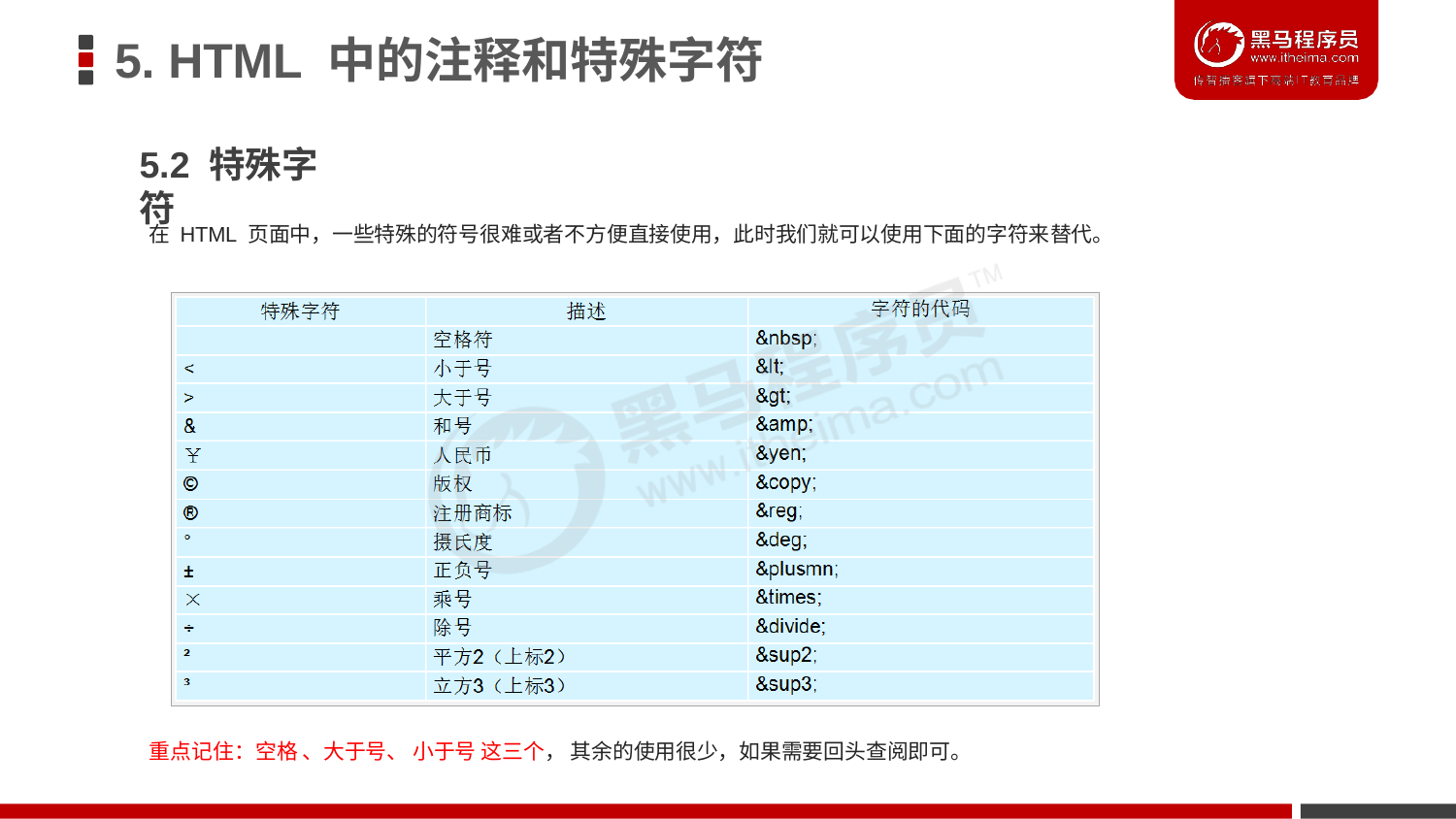

# 5. HTML 中的注释和特殊字符
5.2 特殊字符

在 HTML 页面中，一些特殊的符号很难或者不方便直接使用，此时我们就可以使用下面的字符来替代。

重点记住：空格 、大于号、 小于号 这三个， 其余的使用很少，如果需要回头查阅即可。